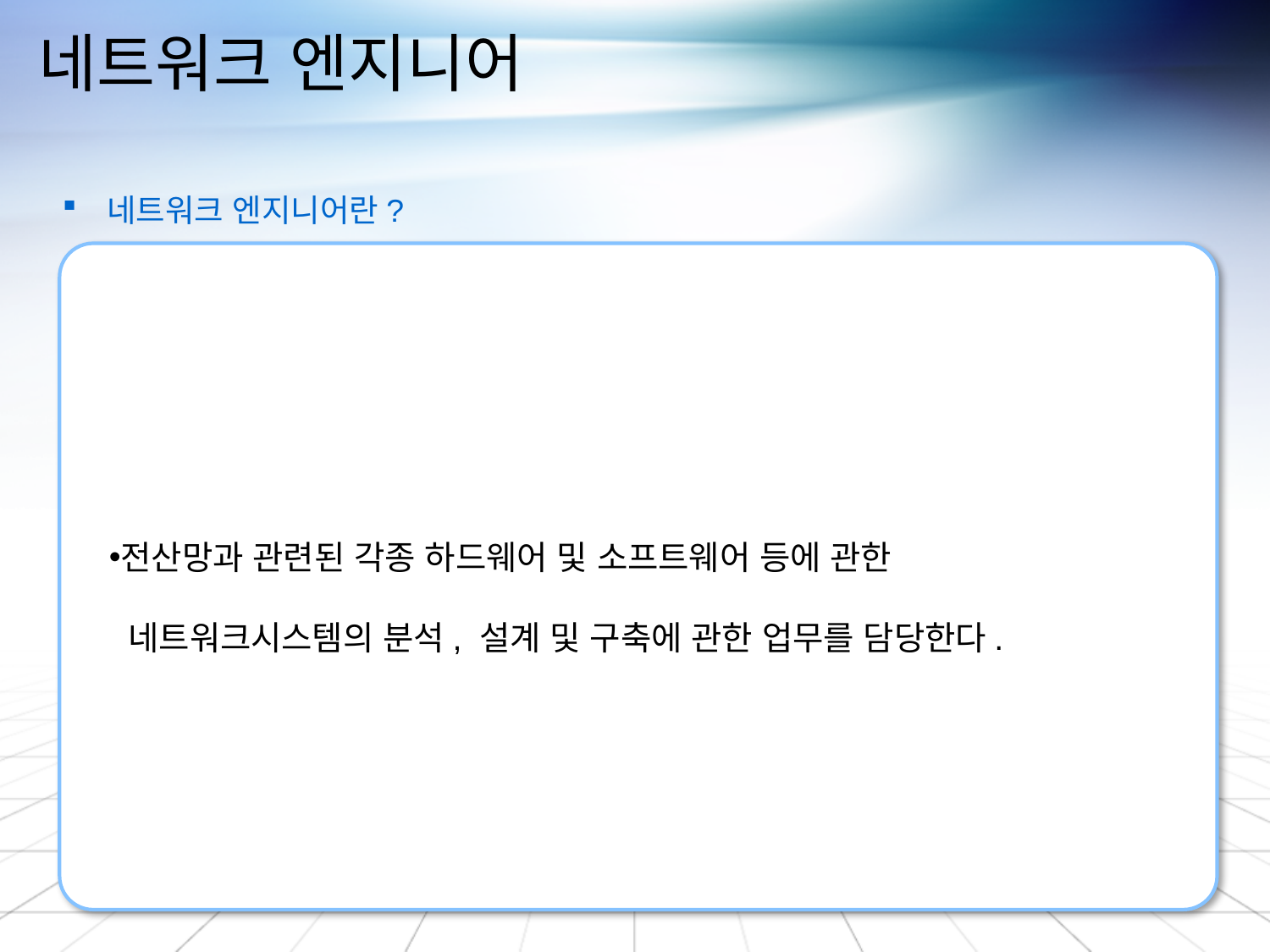

# 네트워크 엔지니어
 네트워크 엔지니어란?

전산망과 관련된 각종 하드웨어 및 소프트웨어 등에 관한
 네트워크시스템의 분석, 설계 및 구축에 관한 업무를 담당한다.